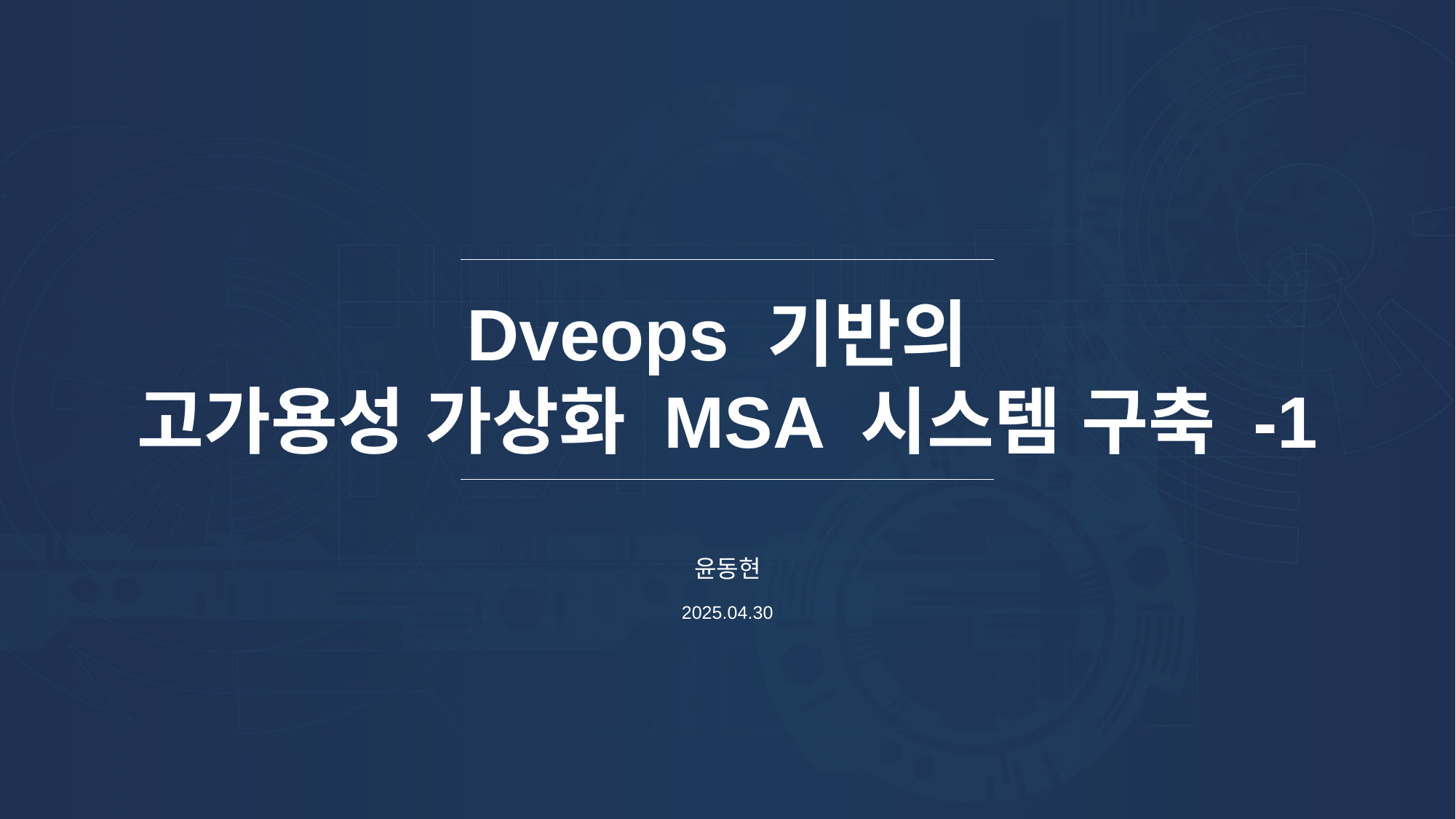

Dveops 기반의
고가용성 가상화 MSA 시스템 구축 -1

윤동현
2025.04.30